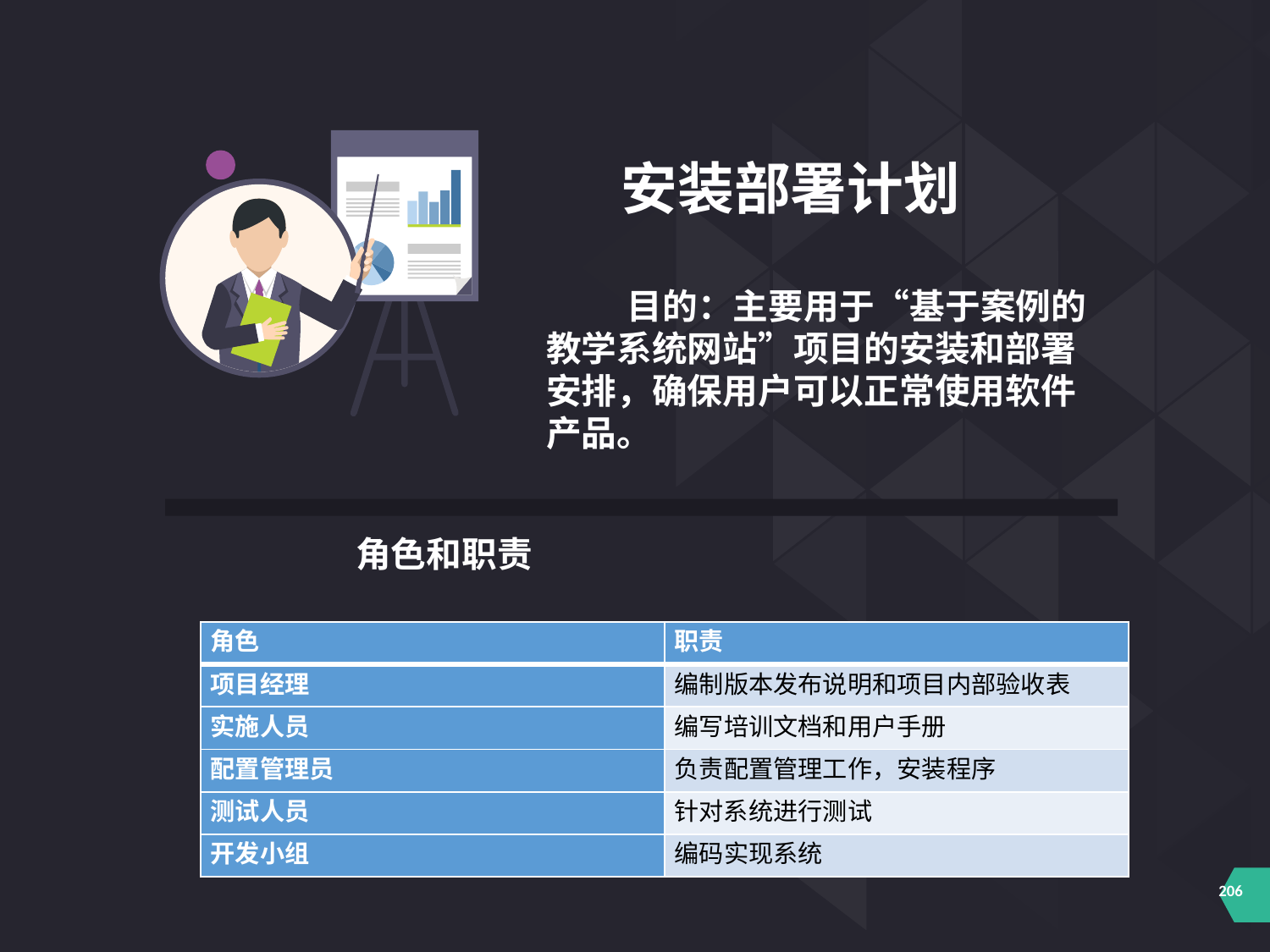

安装部署计划

         目的：主要用于“基于案例的教学系统网站”项目的安装和部署安排，确保用户可以正常使用软件产品。

角色和职责
| 角色 | 职责 |
| --- | --- |
| 项目经理 | 编制版本发布说明和项目内部验收表 |
| 实施人员 | 编写培训文档和用户手册 |
| 配置管理员 | 负责配置管理工作，安装程序 |
| 测试人员 | 针对系统进行测试 |
| 开发小组 | 编码实现系统 |